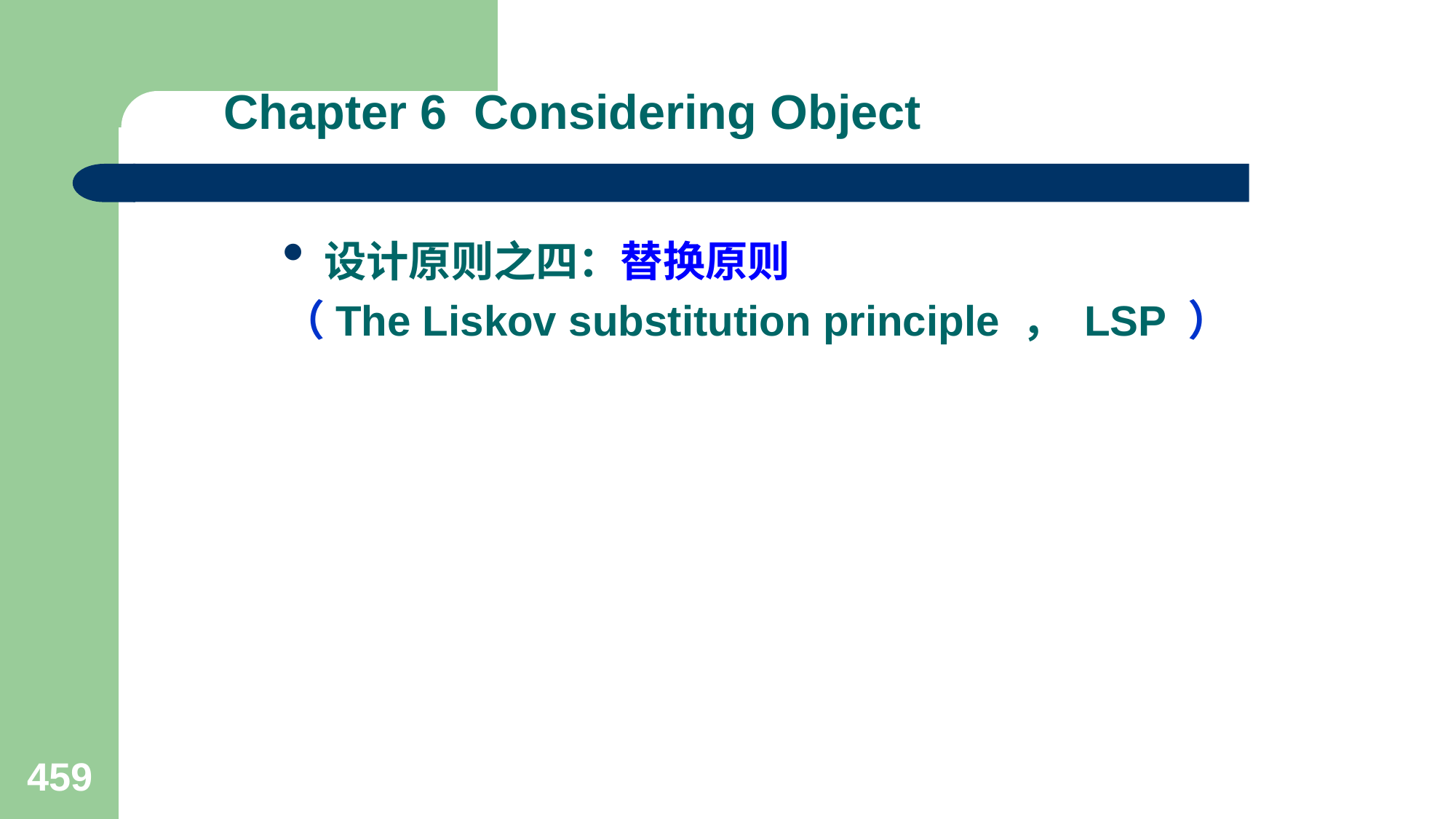

# Chapter 6  Considering Object
设计原则之四：替换原则
（The Liskov substitution principle ， LSP ）

459